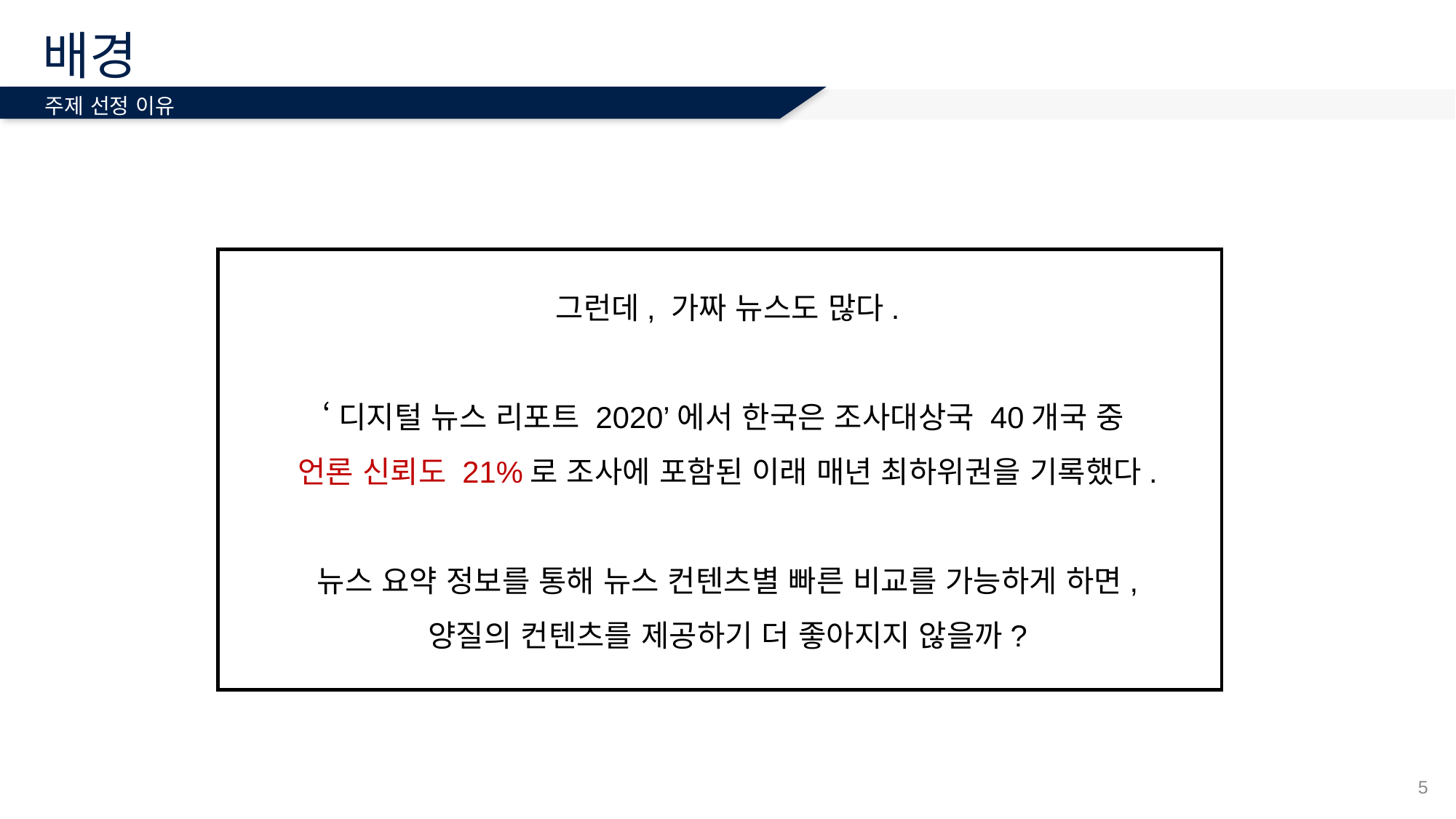

# 배경
주제 선정 이유

그런데, 가짜 뉴스도 많다.

‘디지털 뉴스 리포트 2020’에서 한국은 조사대상국 40개국 중
언론 신뢰도 21%로 조사에 포함된 이래 매년 최하위권을 기록했다.

뉴스 요약 정보를 통해 뉴스 컨텐츠별 빠른 비교를 가능하게 하면,
양질의 컨텐츠를 제공하기 더 좋아지지 않을까?
5